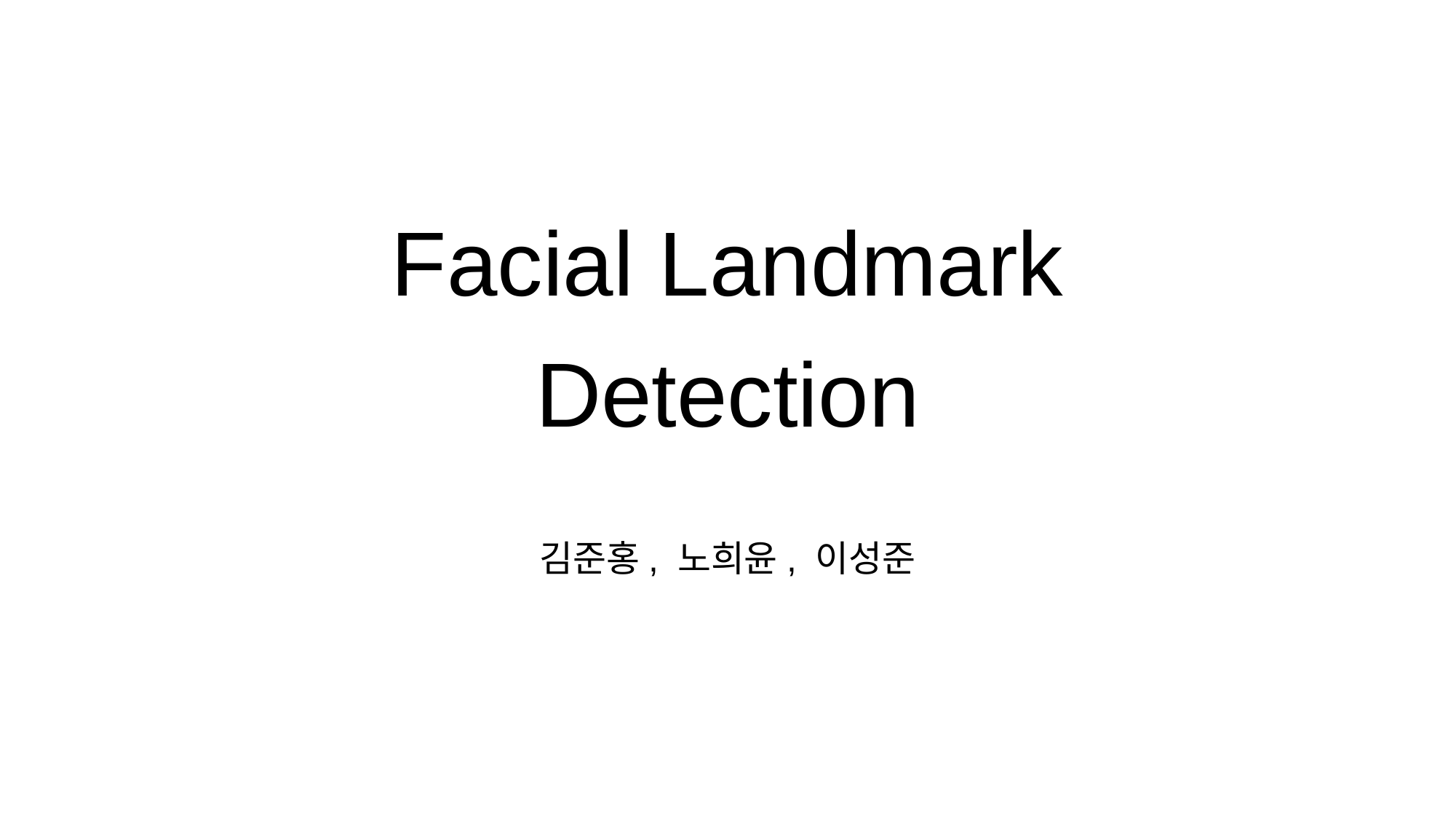

# Facial Landmark Detection

김준홍, 노희윤, 이성준